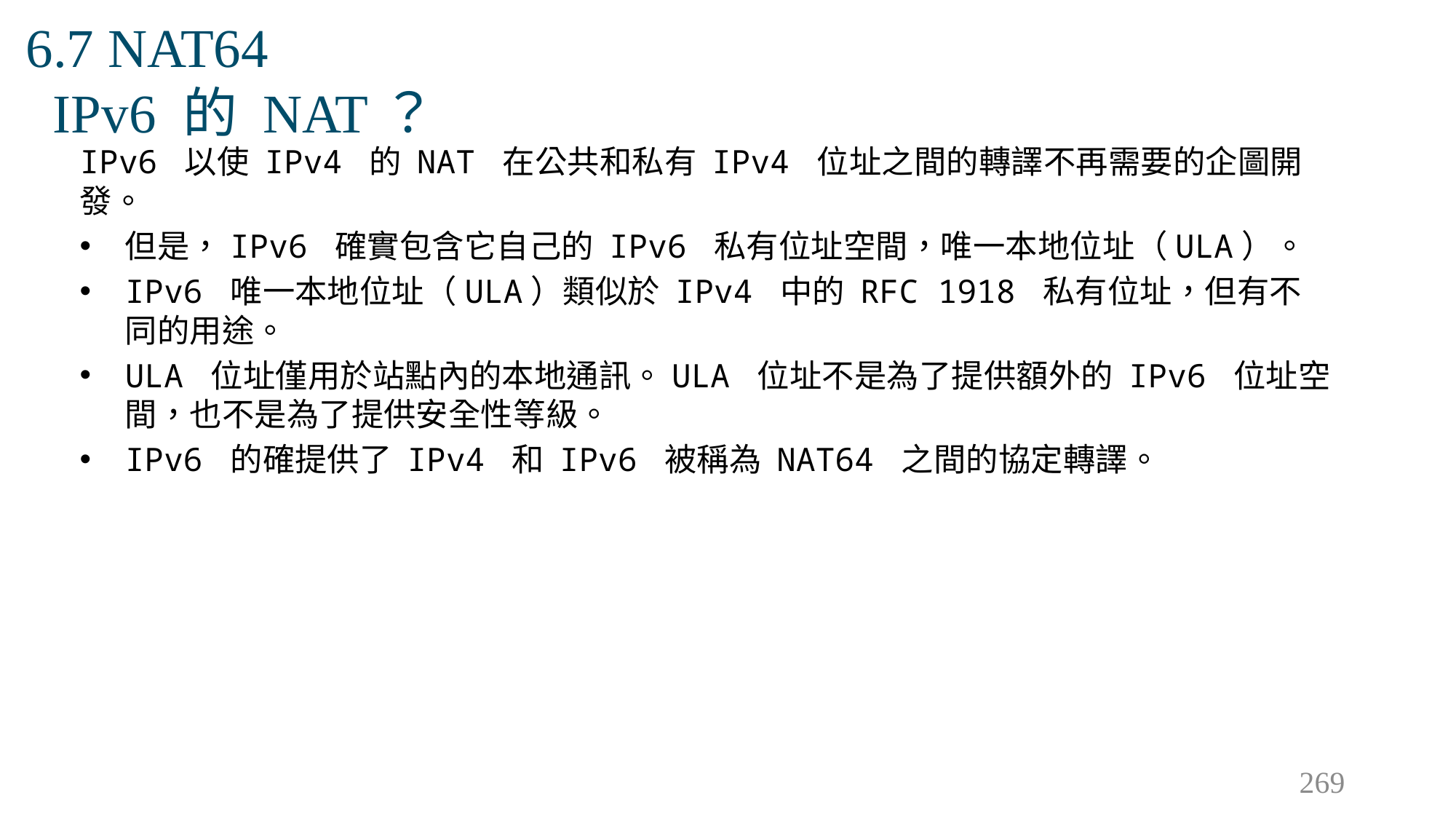

# 6.7 NAT64 IPv6 的 NAT？
IPv6 以使 IPv4 的 NAT 在公共和私有 IPv4 位址之間的轉譯不再需要的企圖開發。
但是，IPv6 確實包含它自己的 IPv6 私有位址空間，唯一本地位址（ULA）。
IPv6 唯一本地位址（ULA）類似於 IPv4 中的 RFC 1918 私有位址，但有不同的用途。
ULA 位址僅用於站點內的本地通訊。ULA 位址不是為了提供額外的 IPv6 位址空間，也不是為了提供安全性等級。
IPv6 的確提供了 IPv4 和 IPv6 被稱為 NAT64 之間的協定轉譯。
269